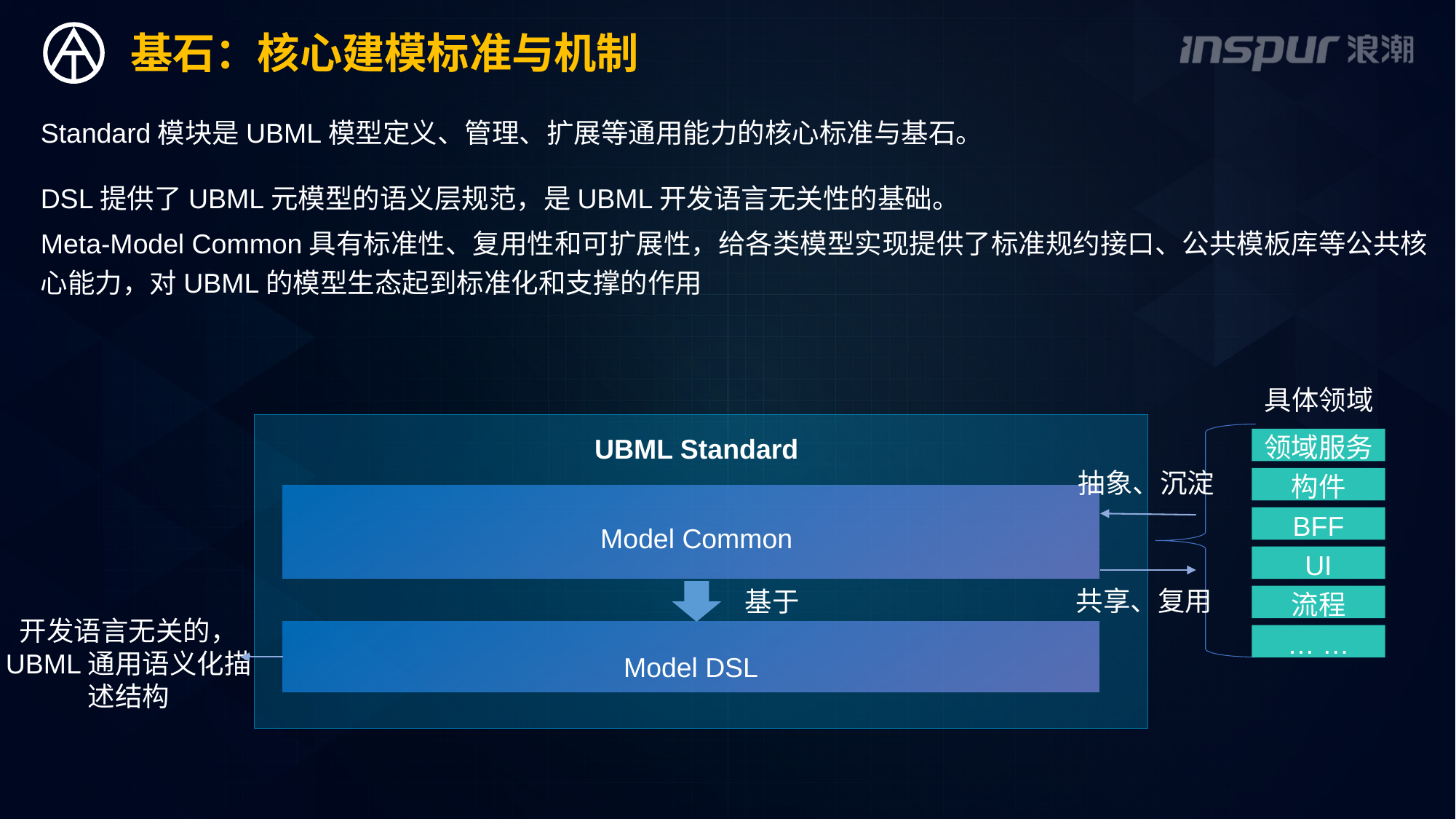

基石：核心建模标准与机制
Standard模块是UBML模型定义、管理、扩展等通用能力的核心标准与基石。
DSL提供了UBML元模型的语义层规范，是UBML开发语言无关性的基础。
Meta-Model Common具有标准性、复用性和可扩展性，给各类模型实现提供了标准规约接口、公共模板库等公共核心能力，对UBML的模型生态起到标准化和支撑的作用
具体领域

UBML Standard
领域服务
抽象、沉淀
构件

Model Common
BFF
UI
共享、复用
基于

流程
开发语言无关的，
UBML通用语义化描述结构

… …
Model DSL